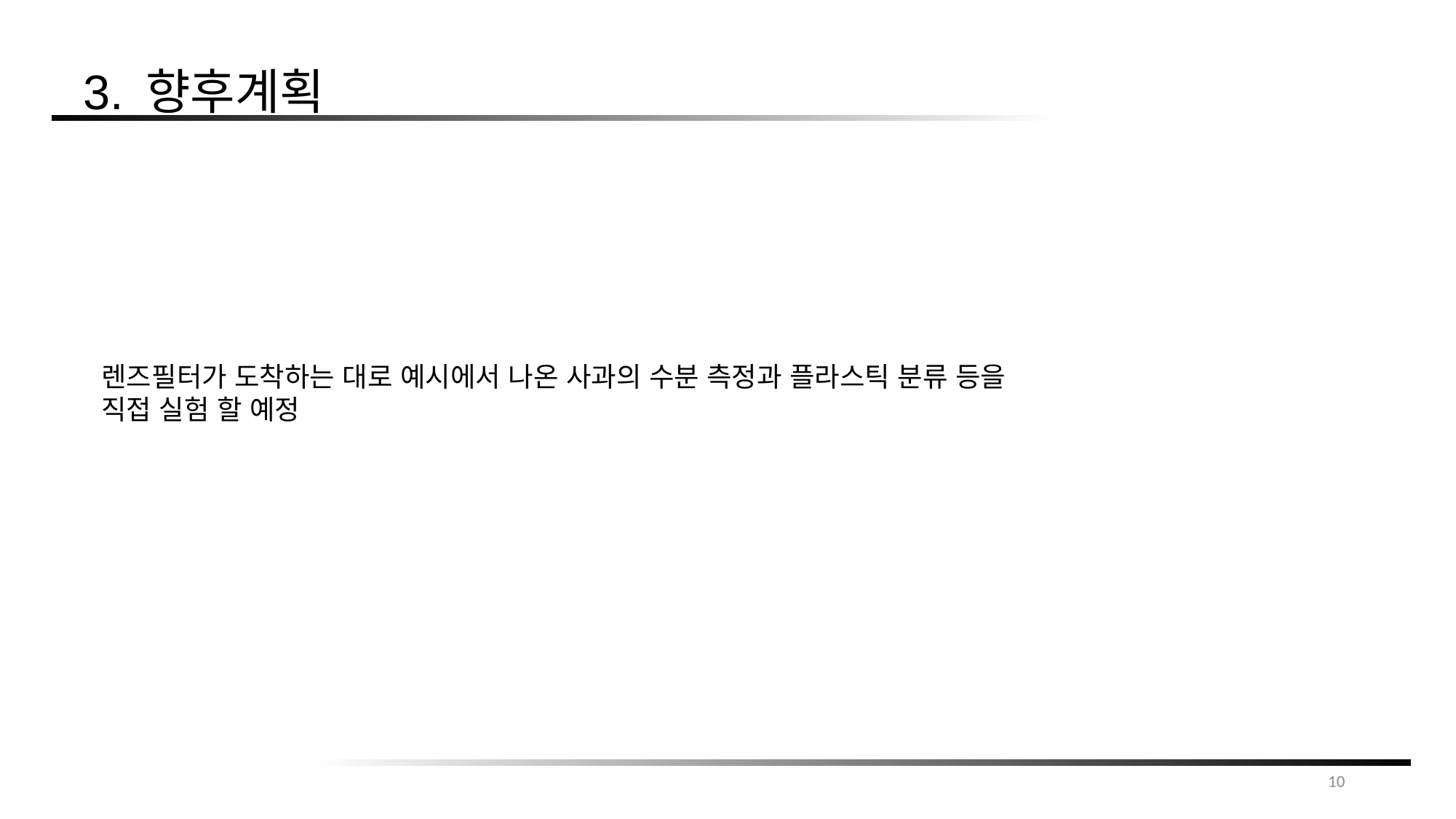

3. 향후계획
렌즈필터가 도착하는 대로 예시에서 나온 사과의 수분 측정과 플라스틱 분류 등을
직접 실험 할 예정

10